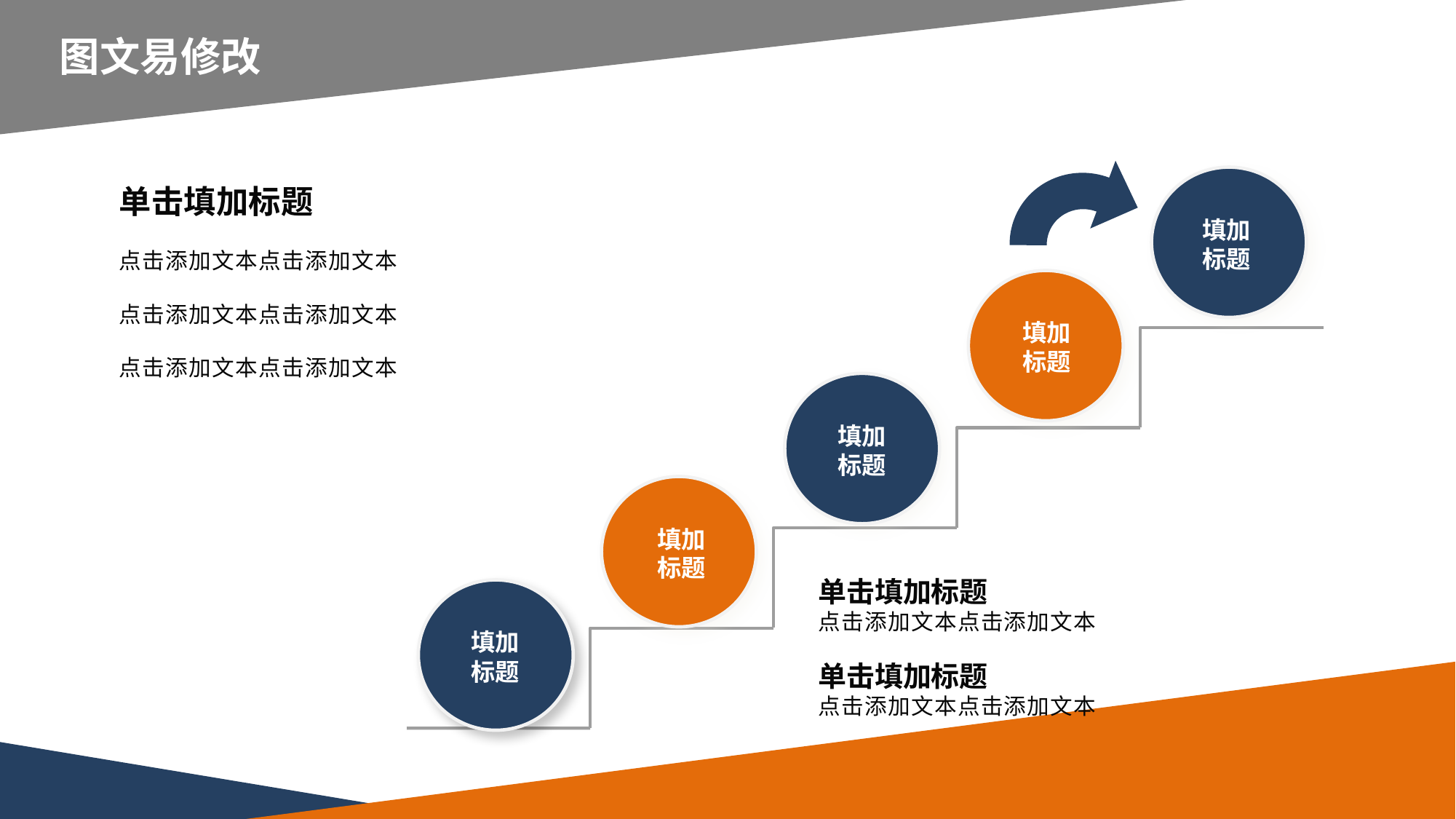

延时符
图文易修改

单击填加标题

点击添加文本点击添加文本

点击添加文本点击添加文本

点击添加文本点击添加文本

填加
标题

填加
标题

填加
标题

填加
标题
单击填加标题
点击添加文本点击添加文本

单击填加标题
点击添加文本点击添加文本

填加
标题